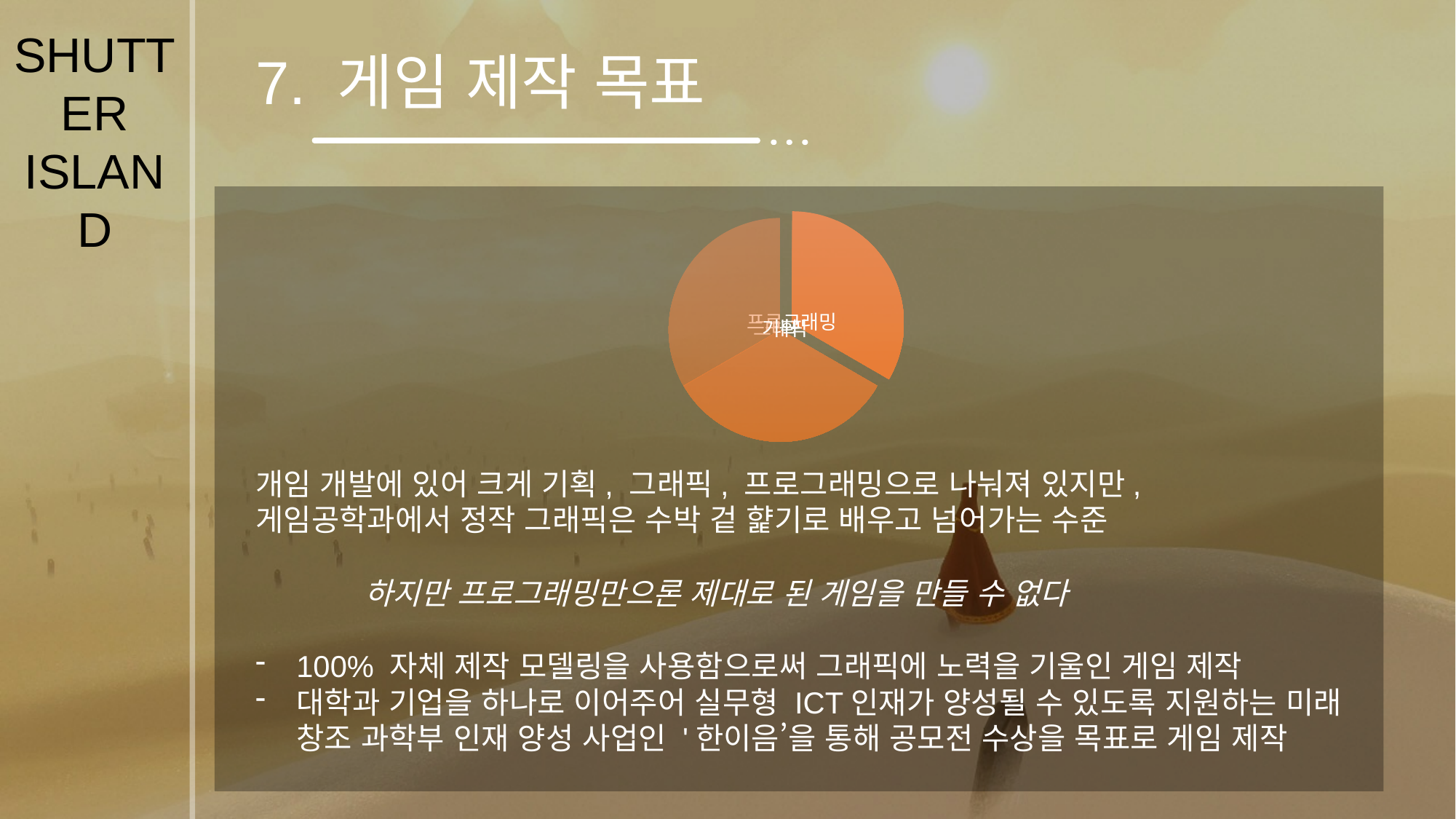

SHUTTER
ISLAND
7. 게임 제작 목표

프로그래밍
그래픽
기획
개임 개발에 있어 크게 기획, 그래픽, 프로그래밍으로 나눠져 있지만,
게임공학과에서 정작 그래픽은 수박 겉 햝기로 배우고 넘어가는 수준

	하지만 프로그래밍만으론 제대로 된 게임을 만들 수 없다

100% 자체 제작 모델링을 사용함으로써 그래픽에 노력을 기울인 게임 제작
대학과 기업을 하나로 이어주어 실무형 ICT인재가 양성될 수 있도록 지원하는 미래 창조 과학부 인재 양성 사업인 '한이음’을 통해 공모전 수상을 목표로 게임 제작